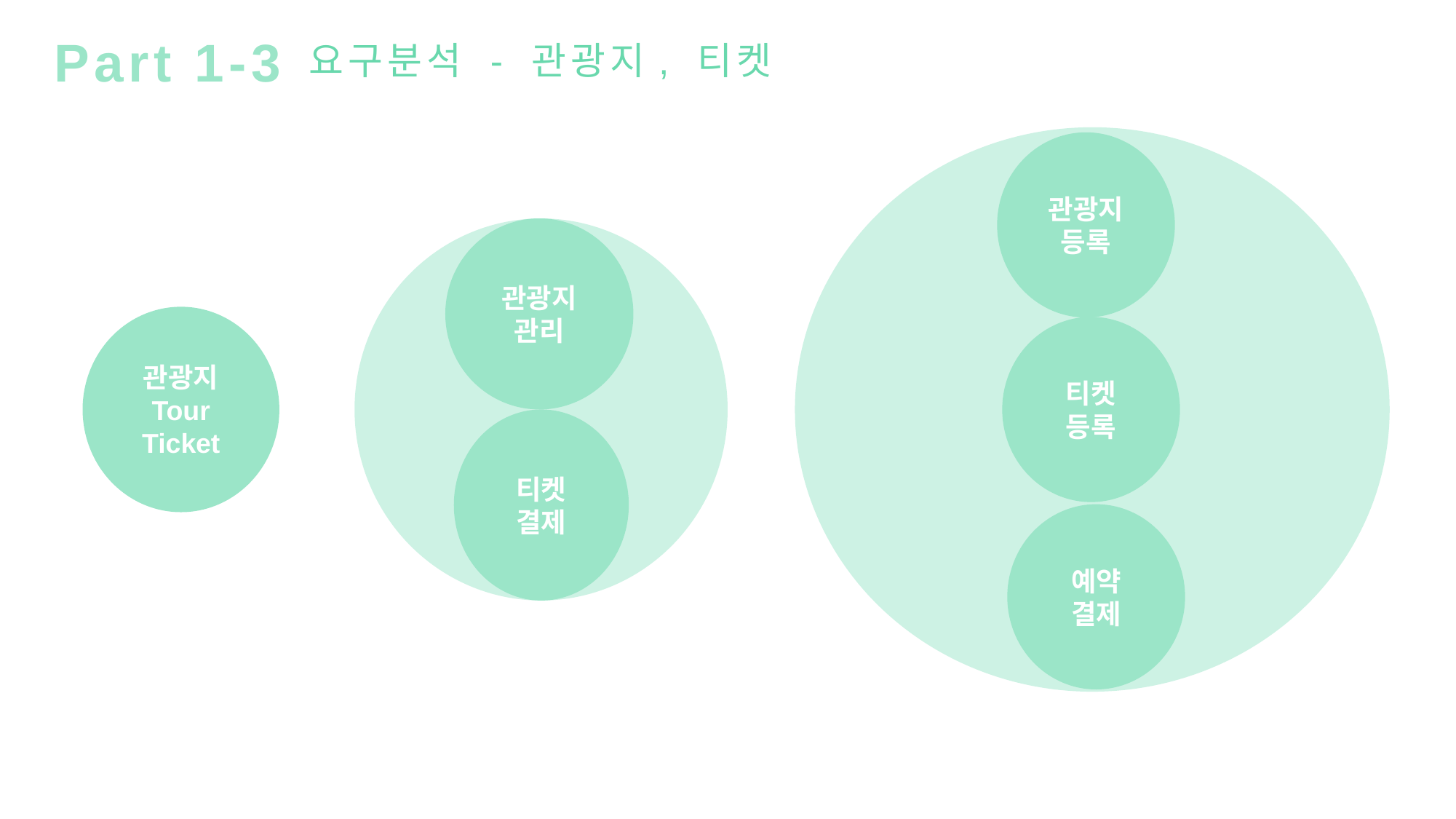

Part 1-3
요구분석 - 관광지, 티켓

관광지
등록
관광지
관리

관광지
Tour
Ticket
티켓
등록
티켓
결제
예약
결제